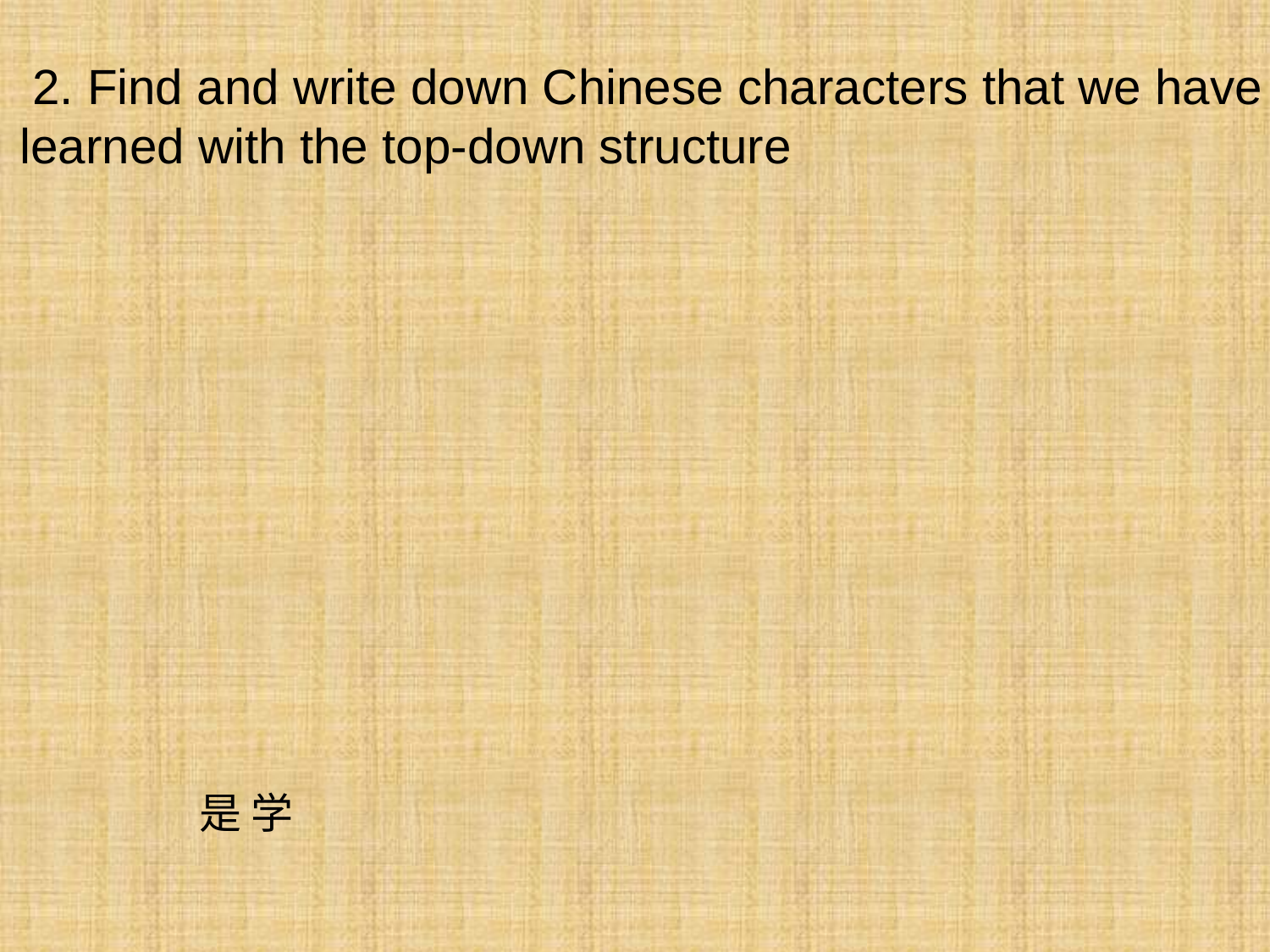

2. Find and write down Chinese characters that we have learned with the top-down structure

是 学